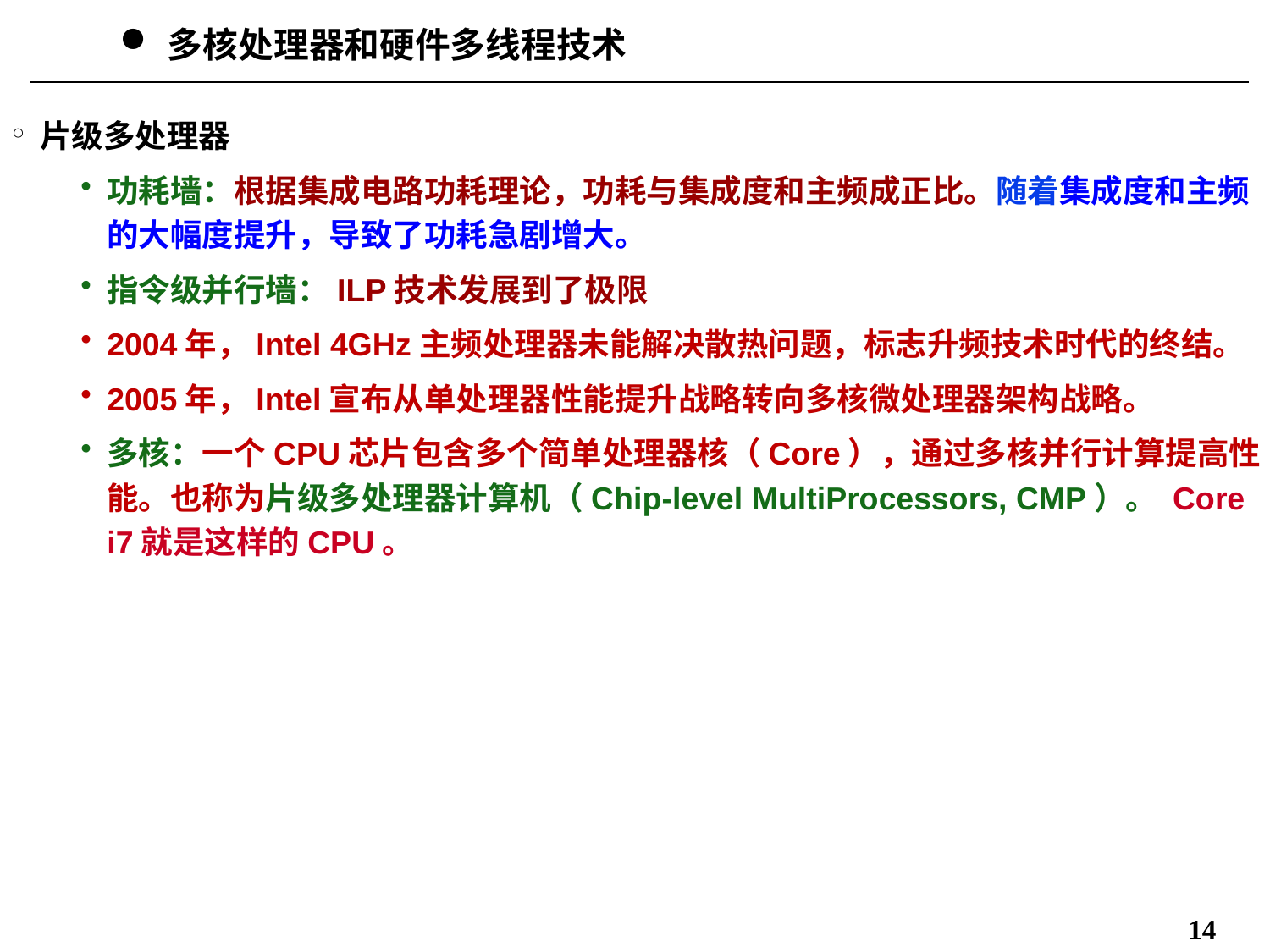

# 多核处理器和硬件多线程技术
片级多处理器
功耗墙：根据集成电路功耗理论，功耗与集成度和主频成正比。随着集成度和主频的大幅度提升，导致了功耗急剧增大。
指令级并行墙：ILP技术发展到了极限
2004年，Intel 4GHz主频处理器未能解决散热问题，标志升频技术时代的终结。
2005年，Intel宣布从单处理器性能提升战略转向多核微处理器架构战略。
多核：一个CPU芯片包含多个简单处理器核（Core），通过多核并行计算提高性能。也称为片级多处理器计算机（Chip-level MultiProcessors, CMP）。 Core i7就是这样的CPU。